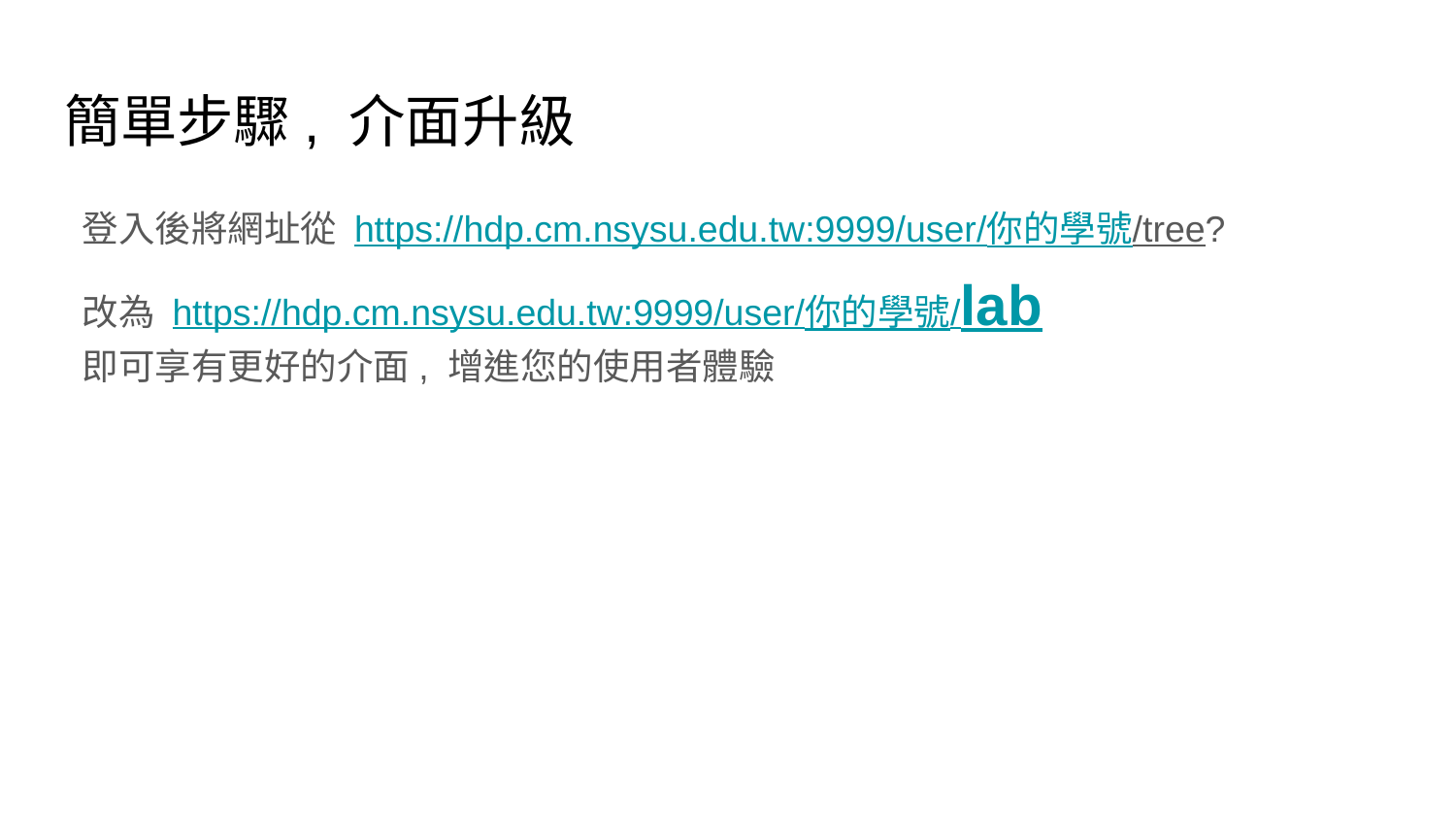

# 簡單步驟, 介面升級
登入後將網址從 https://hdp.cm.nsysu.edu.tw:9999/user/你的學號/tree?
改為 https://hdp.cm.nsysu.edu.tw:9999/user/你的學號/lab
即可享有更好的介面, 增進您的使用者體驗